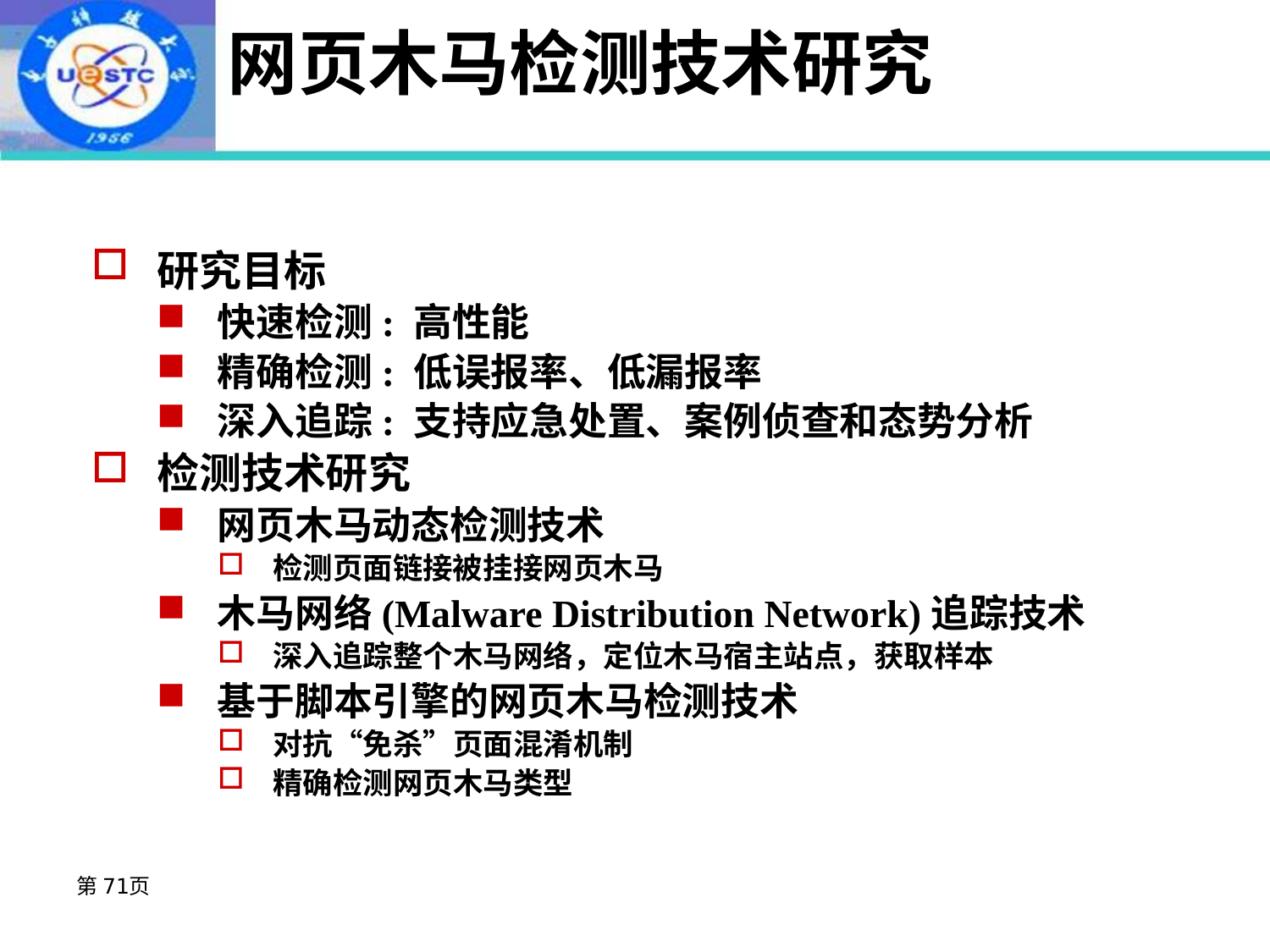

# 网页木马检测技术研究
研究目标
快速检测: 高性能
精确检测: 低误报率、低漏报率
深入追踪: 支持应急处置、案例侦查和态势分析
检测技术研究
网页木马动态检测技术
检测页面链接被挂接网页木马
木马网络(Malware Distribution Network)追踪技术
深入追踪整个木马网络，定位木马宿主站点，获取样本
基于脚本引擎的网页木马检测技术
对抗“免杀”页面混淆机制
精确检测网页木马类型

第71页